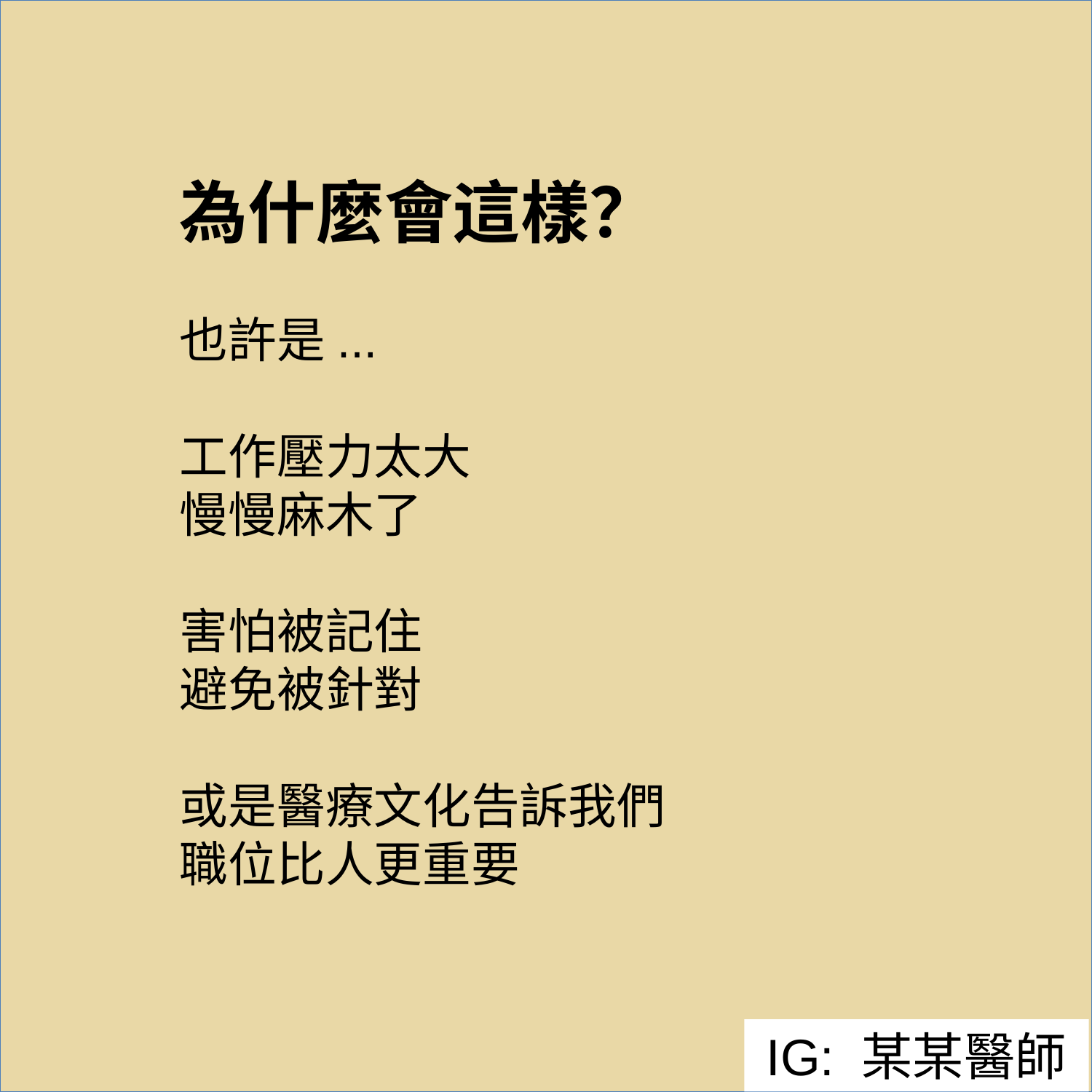

為什麼會這樣？

也許是...

工作壓力太大
慢慢麻木了

害怕被記住
避免被針對

或是醫療文化告訴我們
職位比人更重要
IG: 某某醫師